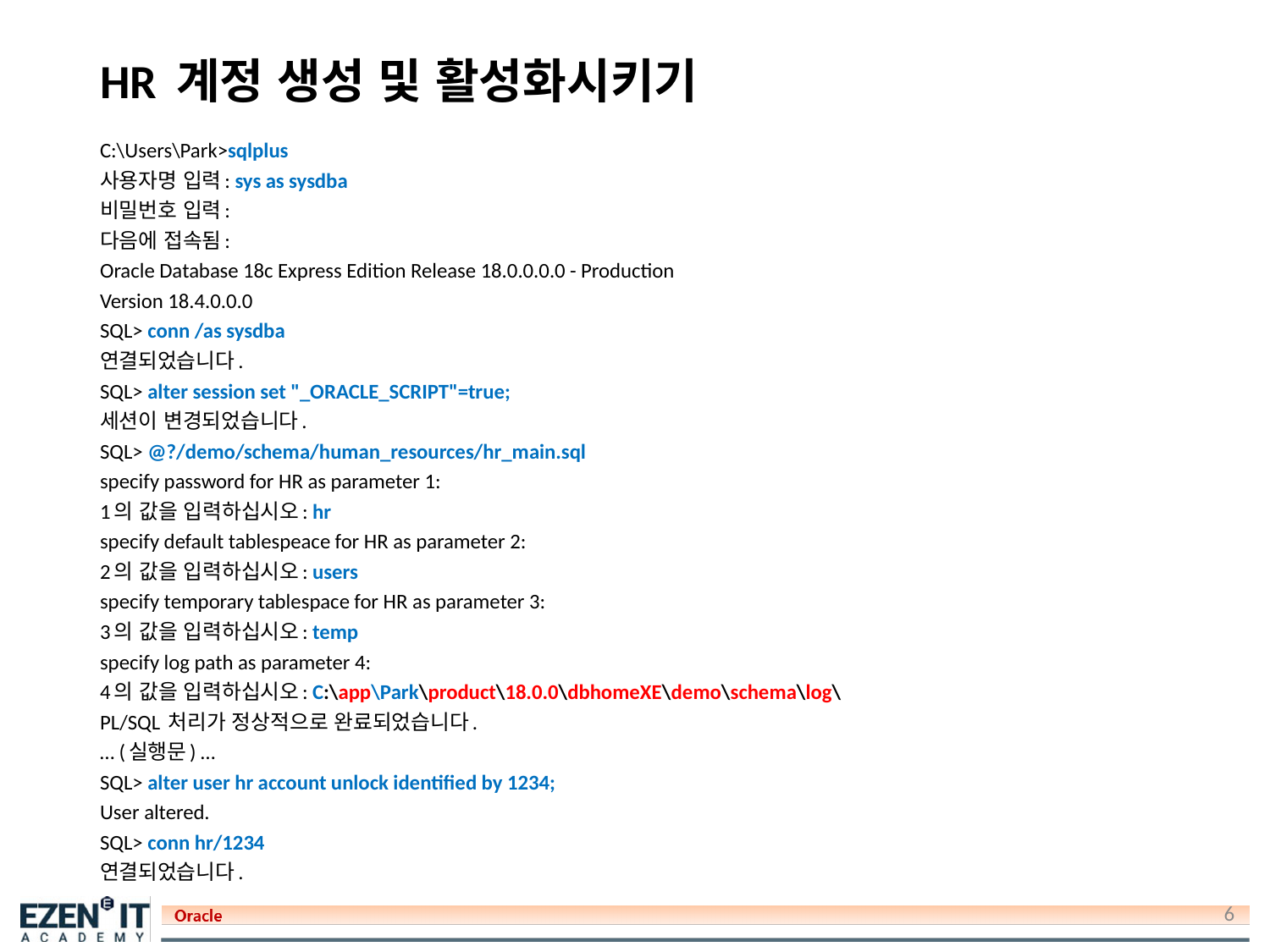

# HR 계정 생성 및 활성화시키기
C:\Users\Park>sqlplus
사용자명 입력: sys as sysdba
비밀번호 입력:
다음에 접속됨:
Oracle Database 18c Express Edition Release 18.0.0.0.0 - Production
Version 18.4.0.0.0
SQL> conn /as sysdba
연결되었습니다.
SQL> alter session set "_ORACLE_SCRIPT"=true;
세션이 변경되었습니다.
SQL> @?/demo/schema/human_resources/hr_main.sql
specify password for HR as parameter 1:
1의 값을 입력하십시오: hr
specify default tablespeace for HR as parameter 2:
2의 값을 입력하십시오: users
specify temporary tablespace for HR as parameter 3:
3의 값을 입력하십시오: temp
specify log path as parameter 4:
4의 값을 입력하십시오: C:\app\Park\product\18.0.0\dbhomeXE\demo\schema\log\
PL/SQL 처리가 정상적으로 완료되었습니다.
… (실행문) …
SQL> alter user hr account unlock identified by 1234;
User altered.
SQL> conn hr/1234
연결되었습니다.
6